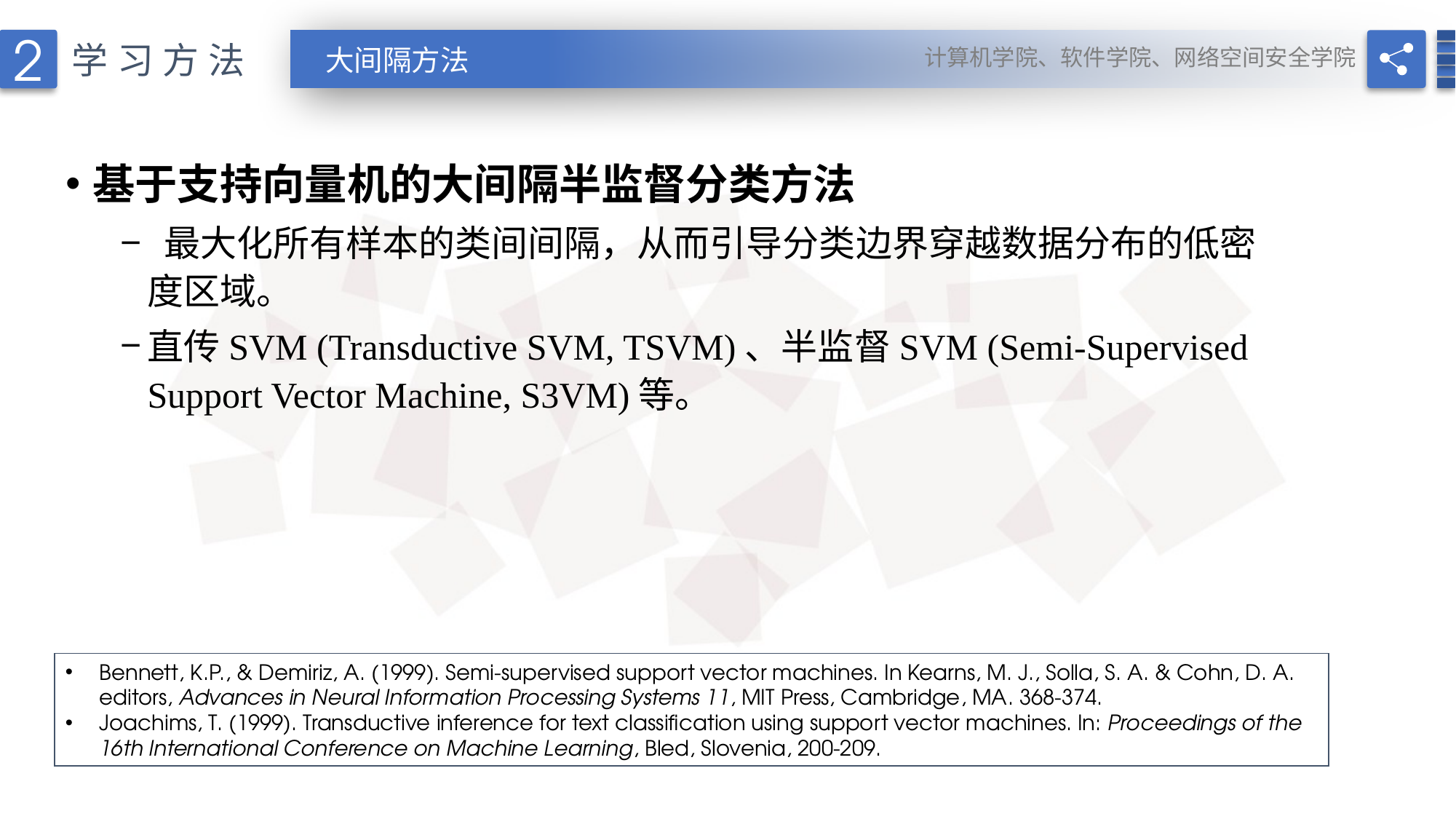

2

计算机学院、软件学院、网络空间安全学院
学习方法
大间隔方法
基于支持向量机的大间隔半监督分类方法
 最大化所有样本的类间间隔，从而引导分类边界穿越数据分布的低密度区域。
直传SVM (Transductive SVM, TSVM)、半监督SVM (Semi-Supervised Support Vector Machine, S3VM)等。
Bennett, K.P., & Demiriz, A. (1999). Semi-supervised support vector machines. In Kearns, M. J., Solla, S. A. & Cohn, D. A. editors, Advances in Neural Information Processing Systems 11, MIT Press, Cambridge, MA. 368-374.
Joachims, T. (1999). Transductive inference for text classification using support vector machines. In: Proceedings of the 16th International Conference on Machine Learning, Bled, Slovenia, 200-209.